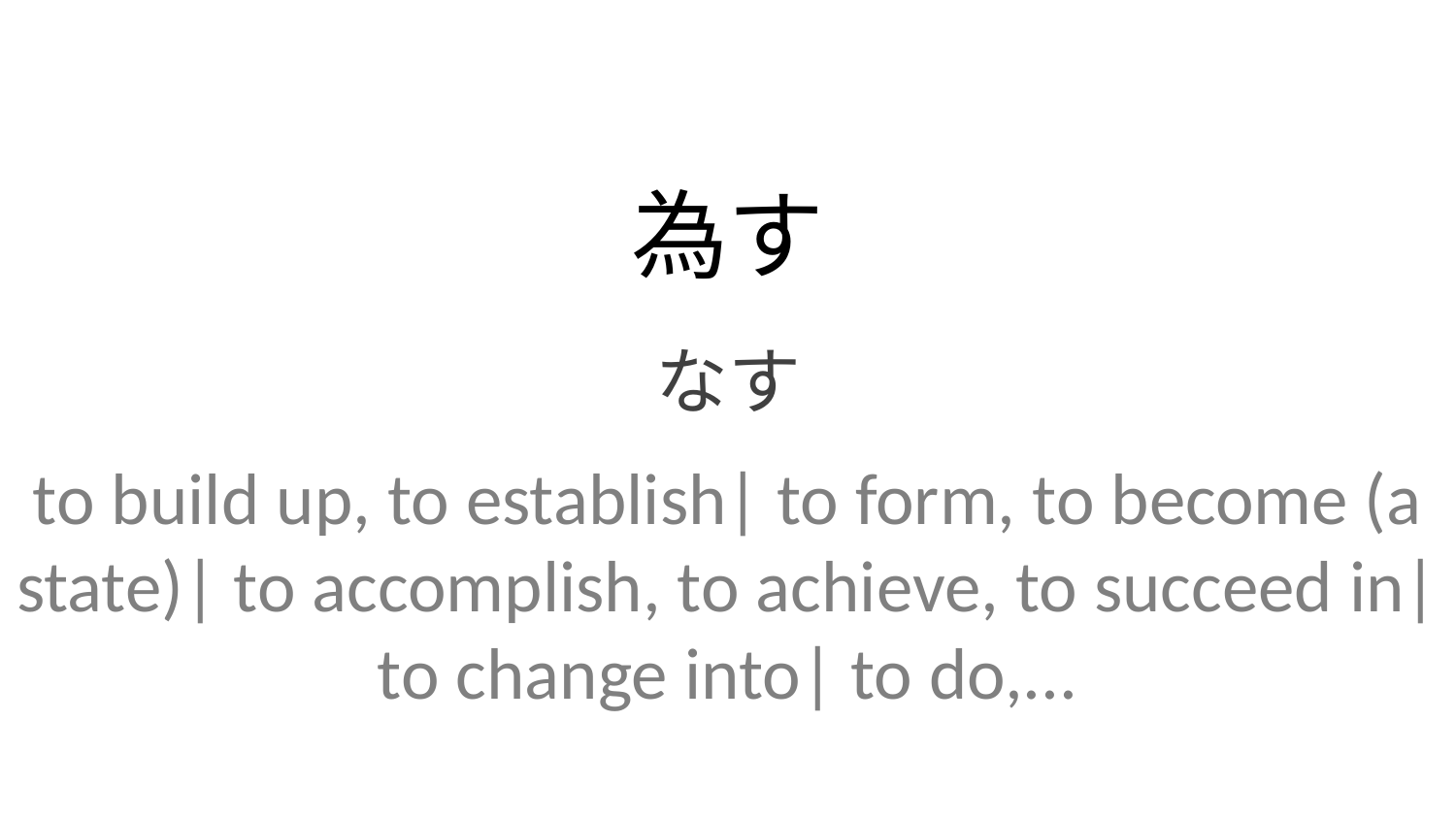

為す

なす
to build up, to establish| to form, to become (a state)| to accomplish, to achieve, to succeed in| to change into| to do,...